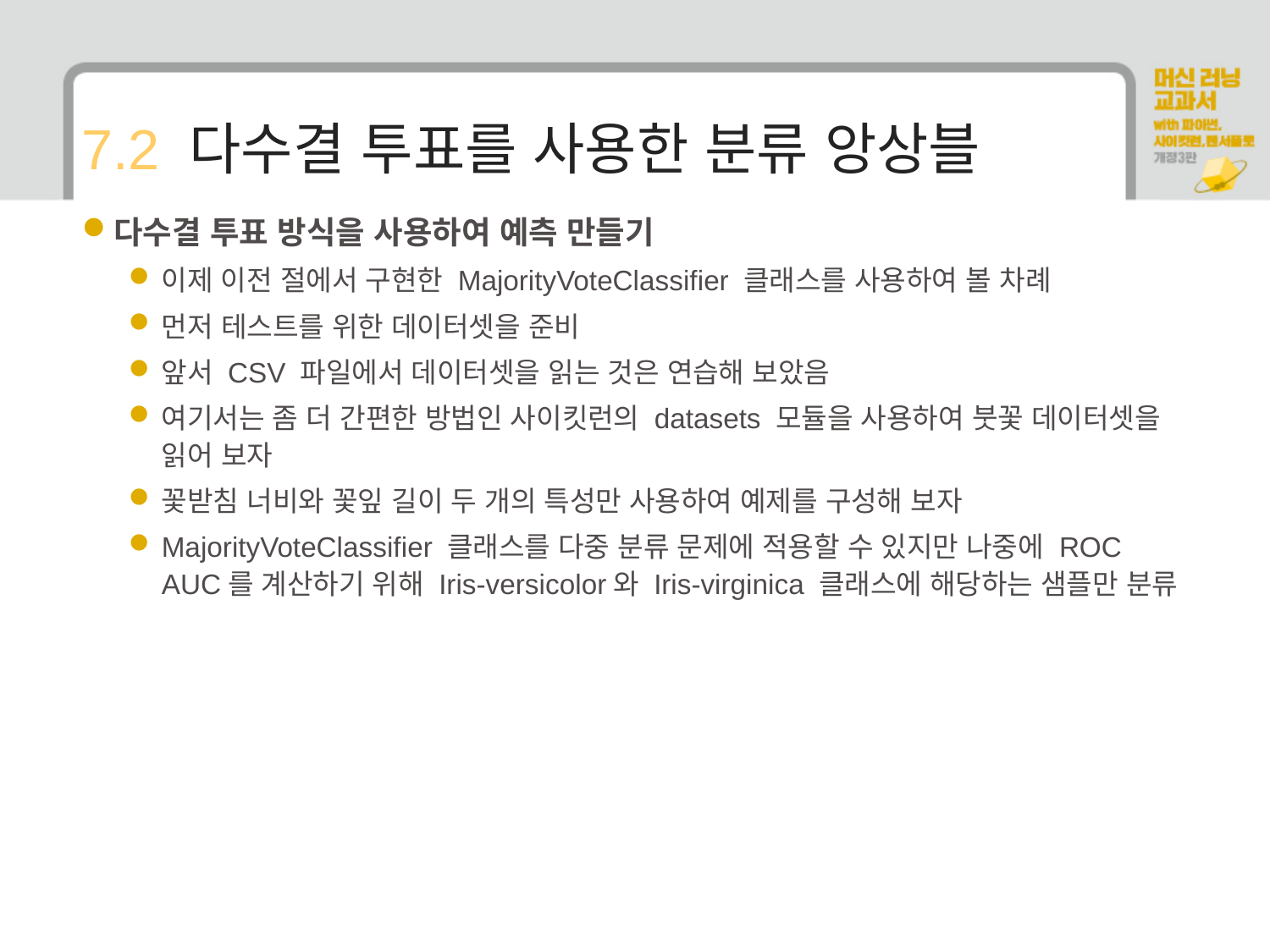

# 7.2 다수결 투표를 사용한 분류 앙상블
다수결 투표 방식을 사용하여 예측 만들기
이제 이전 절에서 구현한 MajorityVoteClassifier 클래스를 사용하여 볼 차례
먼저 테스트를 위한 데이터셋을 준비
앞서 CSV 파일에서 데이터셋을 읽는 것은 연습해 보았음
여기서는 좀 더 간편한 방법인 사이킷런의 datasets 모듈을 사용하여 붓꽃 데이터셋을 읽어 보자
꽃받침 너비와 꽃잎 길이 두 개의 특성만 사용하여 예제를 구성해 보자
MajorityVoteClassifier 클래스를 다중 분류 문제에 적용할 수 있지만 나중에 ROC AUC를 계산하기 위해 Iris-versicolor와 Iris-virginica 클래스에 해당하는 샘플만 분류